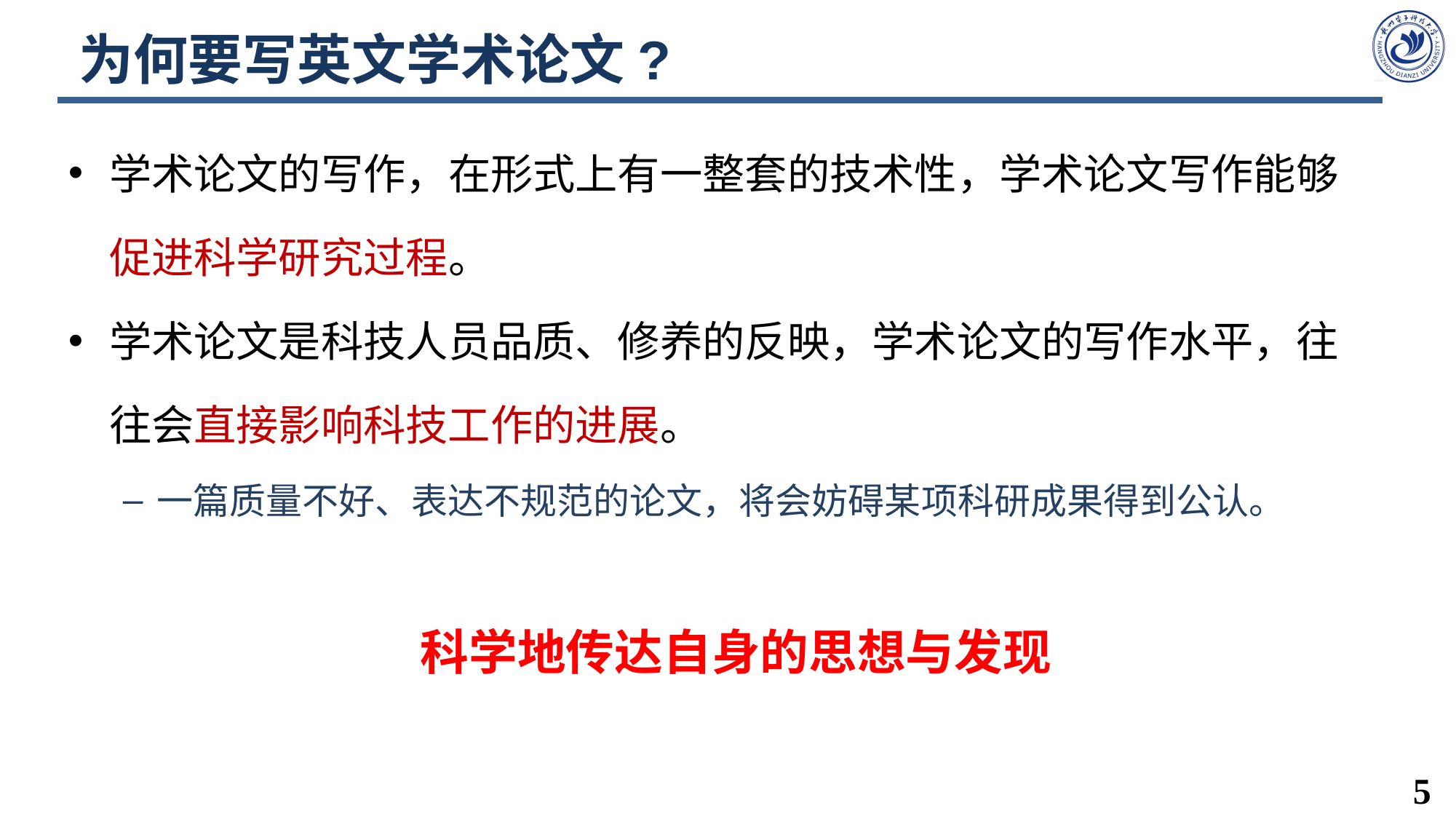

# 为何要写英文学术论文?
学术论文的写作，在形式上有一整套的技术性，学术论文写作能够促进科学研究过程。
学术论文是科技人员品质、修养的反映，学术论文的写作水平，往往会直接影响科技工作的进展。
一篇质量不好、表达不规范的论文，将会妨碍某项科研成果得到公认。
科学地传达自身的思想与发现
5